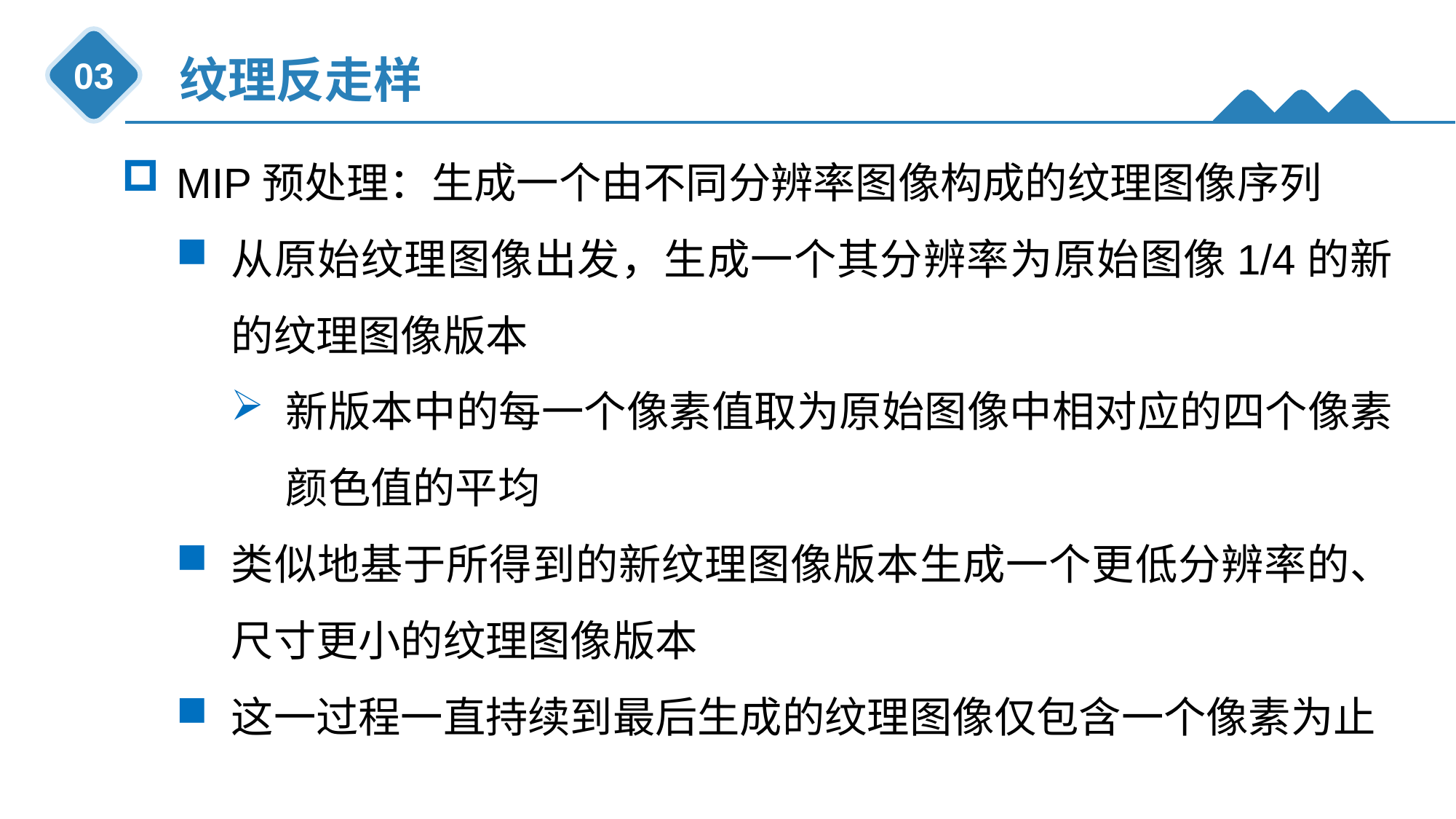

纹理反走样
03

MIP预处理：生成一个由不同分辨率图像构成的纹理图像序列
从原始纹理图像出发，生成一个其分辨率为原始图像1/4的新的纹理图像版本
新版本中的每一个像素值取为原始图像中相对应的四个像素颜色值的平均
类似地基于所得到的新纹理图像版本生成一个更低分辨率的、尺寸更小的纹理图像版本
这一过程一直持续到最后生成的纹理图像仅包含一个像素为止